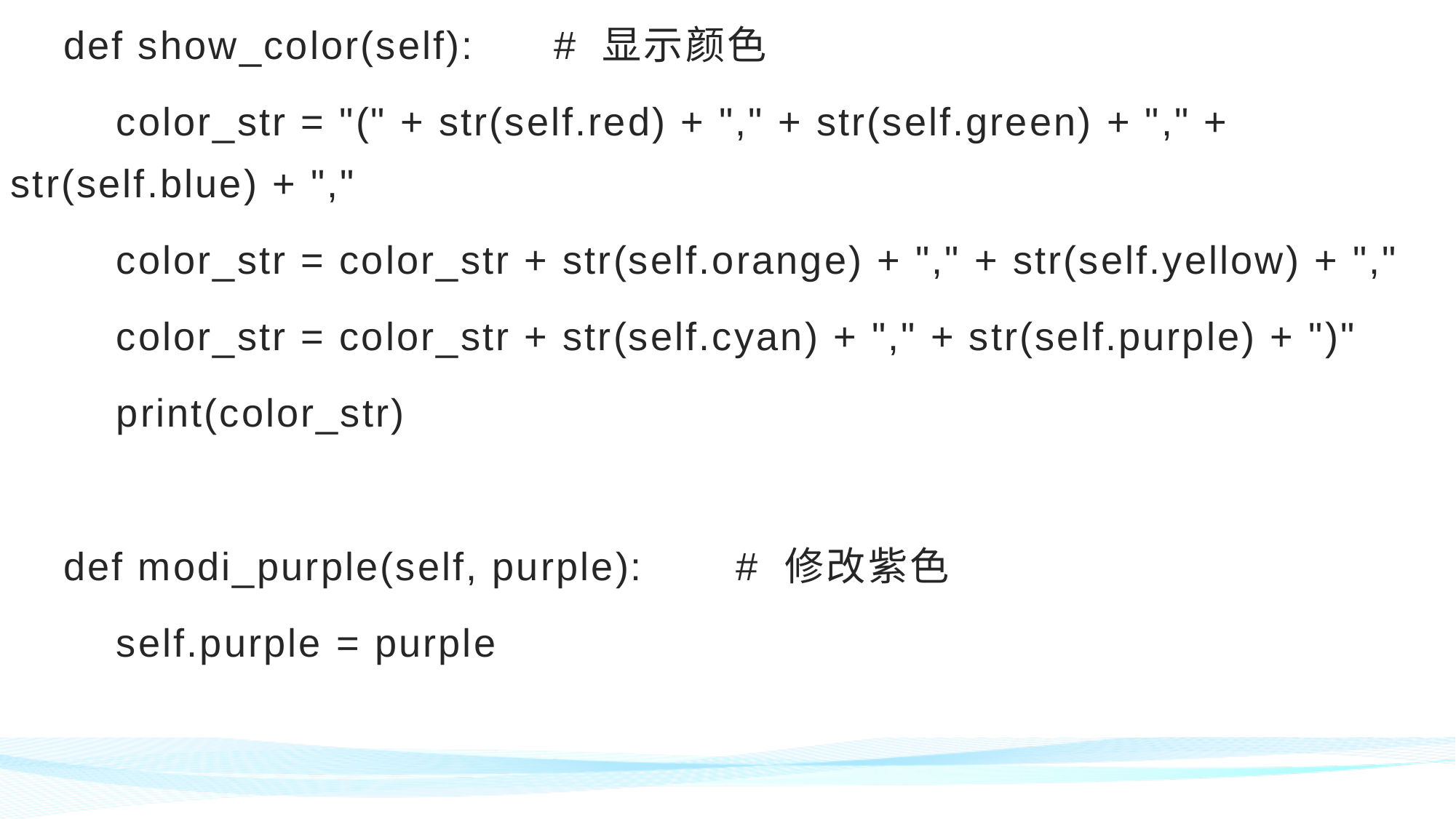

def show_color(self):      # 显示颜色
        color_str = "(" + str(self.red) + "," + str(self.green) + "," + str(self.blue) + ","
        color_str = color_str + str(self.orange) + "," + str(self.yellow) + ","
        color_str = color_str + str(self.cyan) + "," + str(self.purple) + ")"
        print(color_str)

    def modi_purple(self, purple):       # 修改紫色
        self.purple = purple